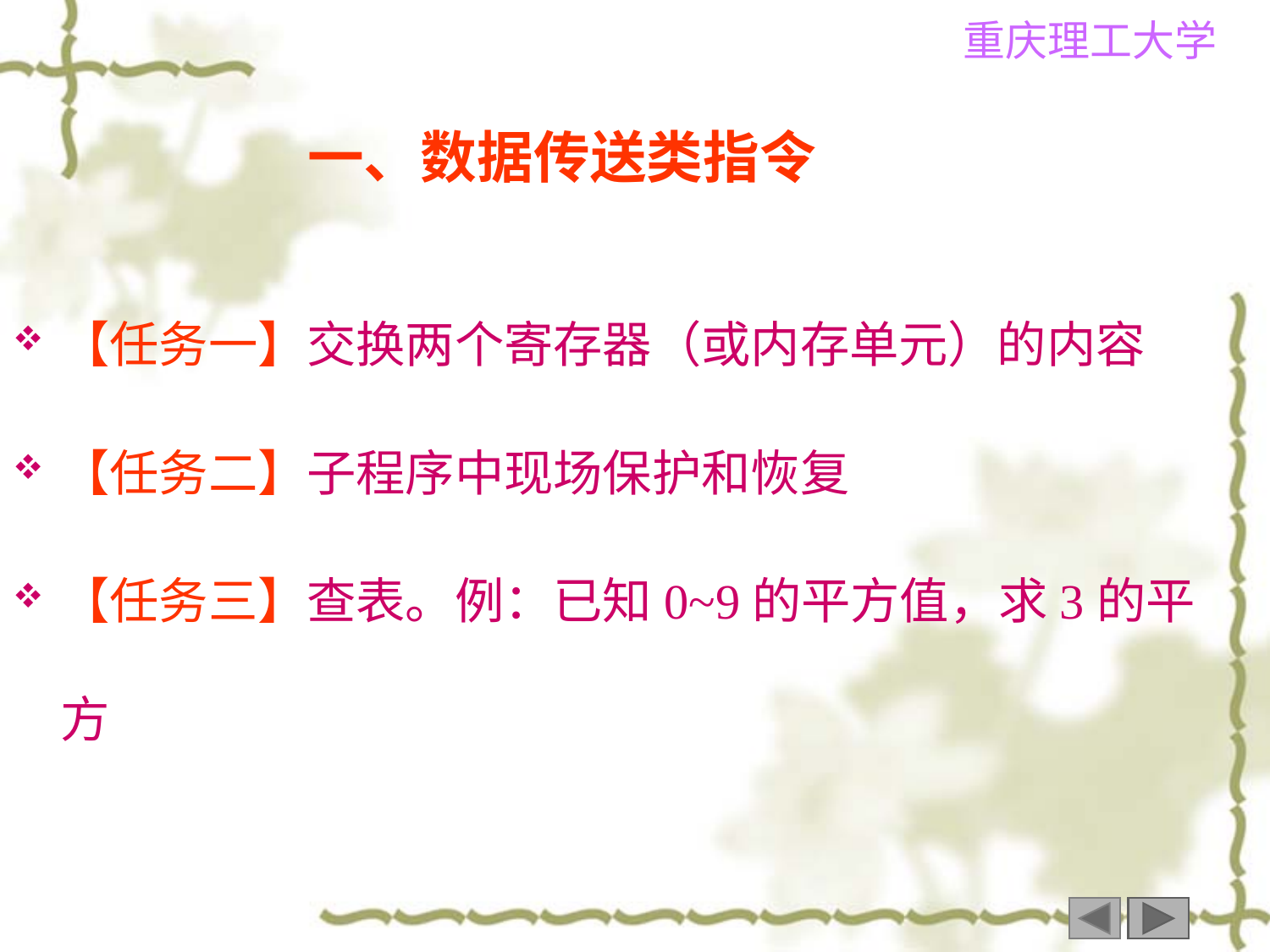

一、数据传送类指令
【任务一】交换两个寄存器（或内存单元）的内容
【任务二】子程序中现场保护和恢复
【任务三】查表。例：已知0~9的平方值，求3的平方